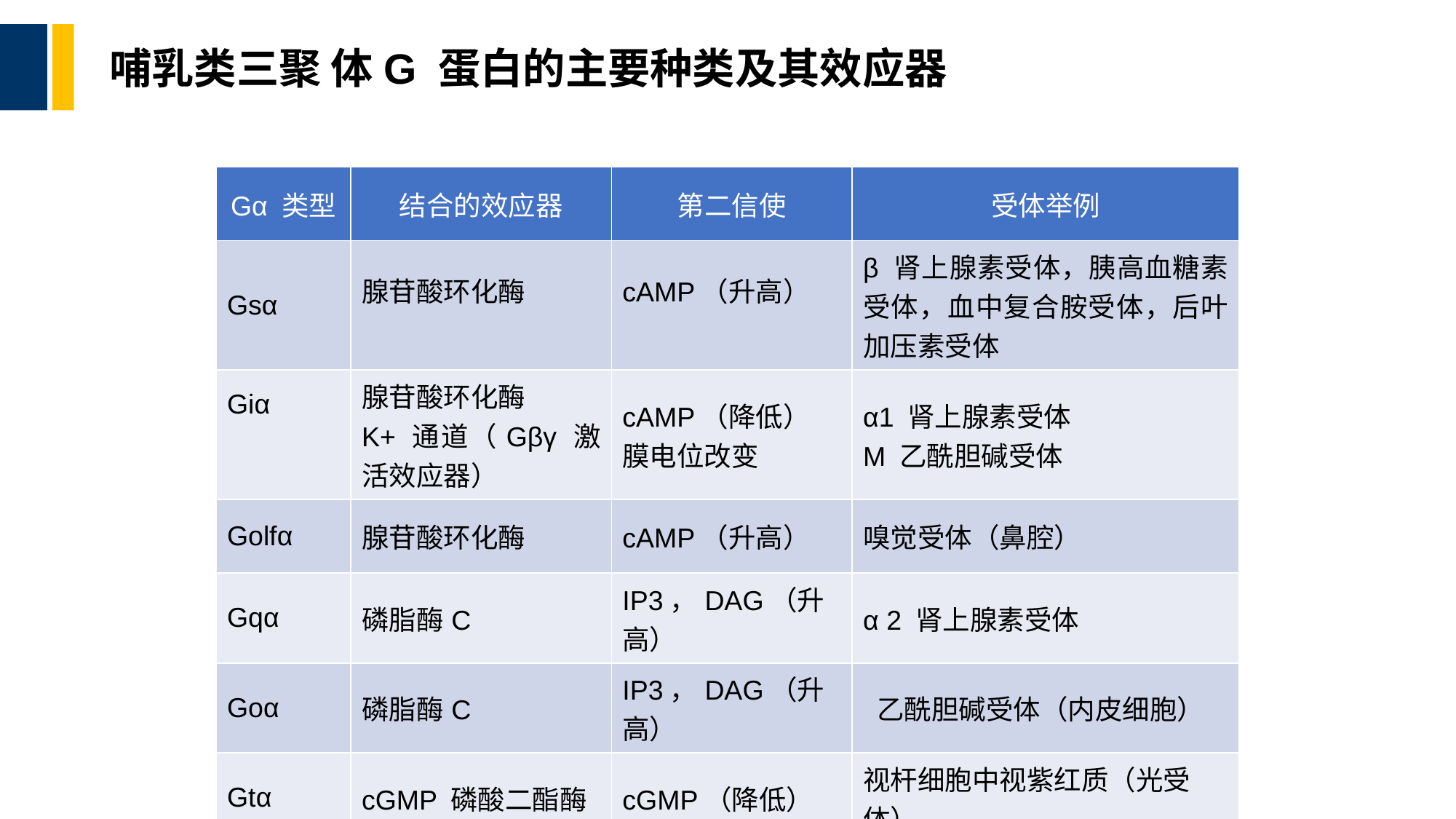

# 哺乳类三聚 体G 蛋白的主要种类及其效应器
| Gα 类型 | 结合的效应器 | 第二信使 | 受体举例 |
| --- | --- | --- | --- |
| Gsα | 腺苷酸环化酶 | cAMP（升高） | β 肾上腺素受体，胰高血糖素受体，血中复合胺受体，后叶加压素受体 |
| Giα | 腺苷酸环化酶   K+ 通道（Gβγ 激活效应器） | cAMP（降低）   膜电位改变 | α1 肾上腺素受体   M 乙酰胆碱受体 |
| Golfα | 腺苷酸环化酶 | cAMP（升高） | 嗅觉受体（鼻腔） |
| Gqα | 磷脂酶C | IP3，DAG（升高） | α 2 肾上腺素受体 |
| Goα | 磷脂酶C | IP3，DAG（升高） | 乙酰胆碱受体（内皮细胞） |
| Gtα | cGMP 磷酸二酯酶 | cGMP（降低） | 视杆细胞中视紫红质（光受体） |